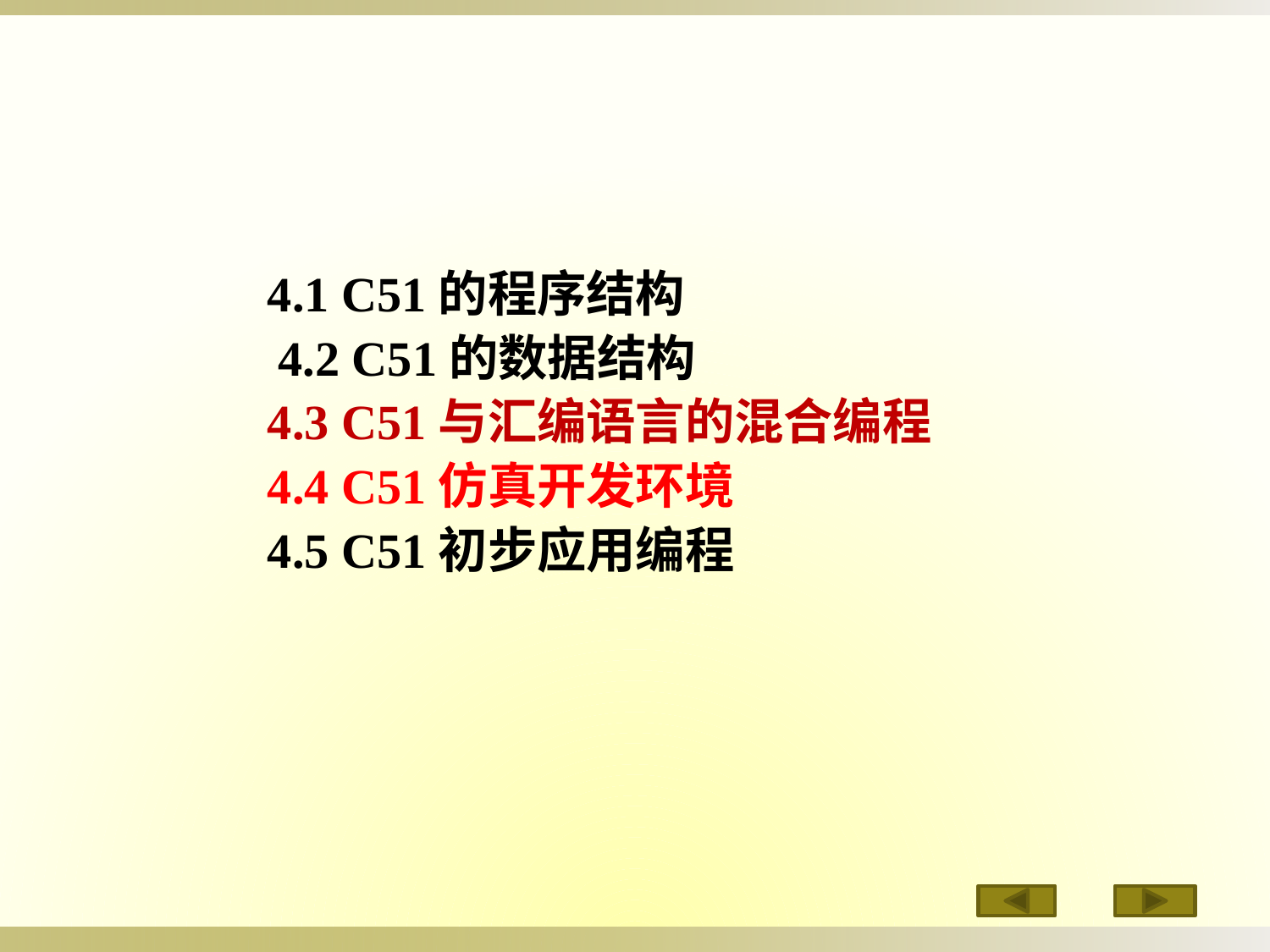

4.1 C51的程序结构
 4.2 C51的数据结构
4.3 C51与汇编语言的混合编程
4.4 C51仿真开发环境
4.5 C51初步应用编程